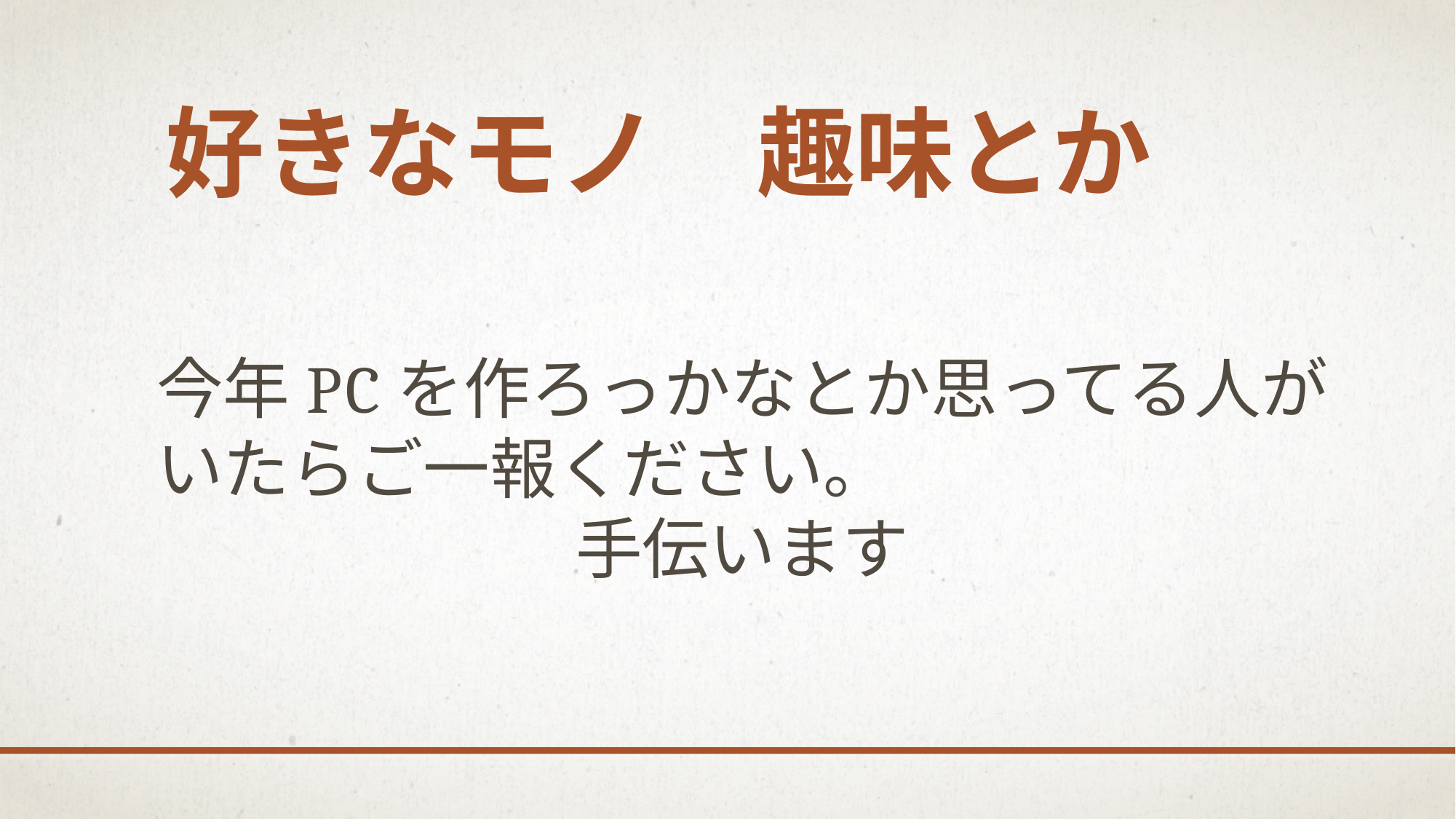

# 好きなモノ　趣味とか
今年PCを作ろっかなとか思ってる人が
いたらご一報ください。
手伝います